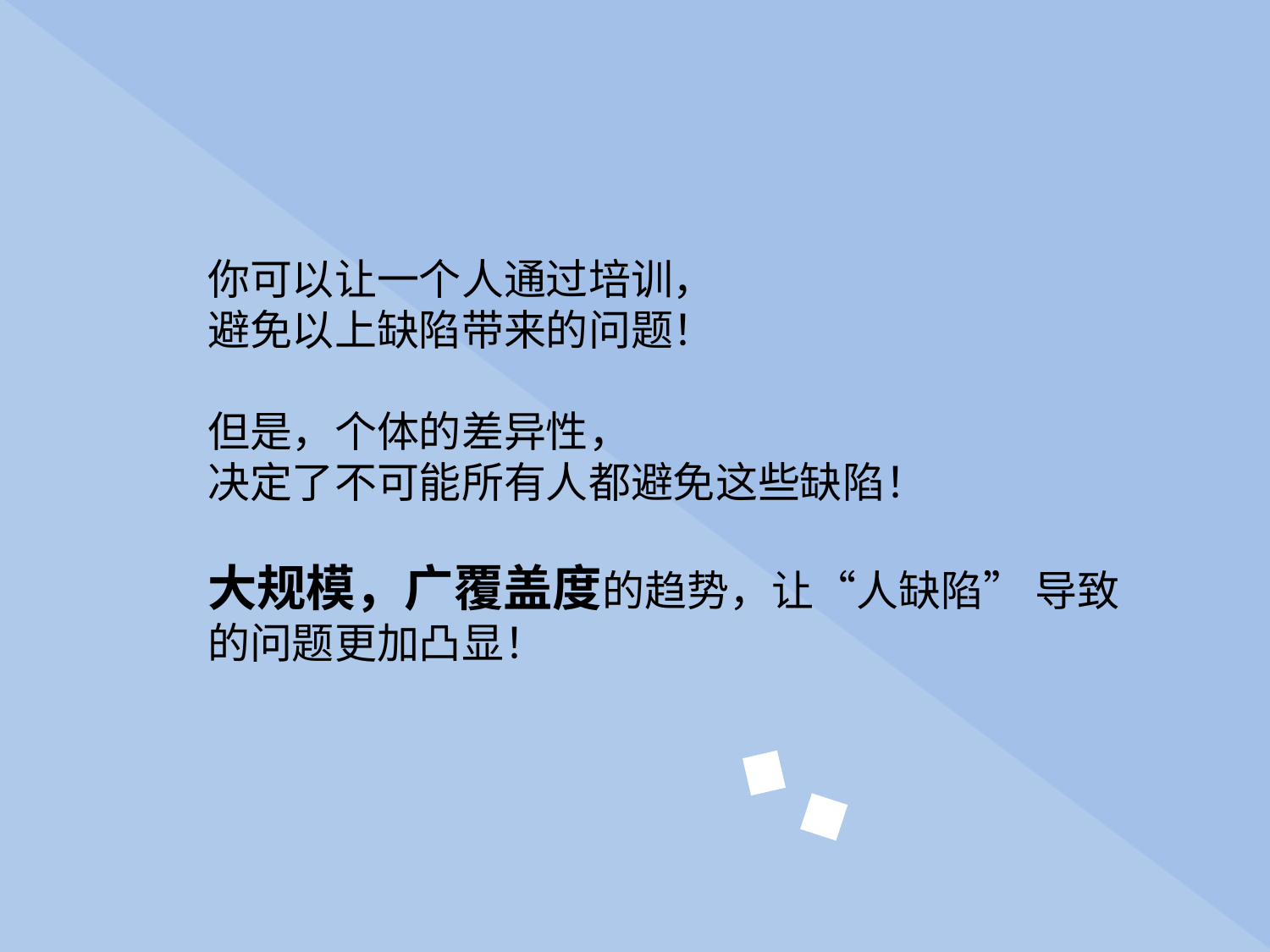

你可以让一个人通过培训，
避免以上缺陷带来的问题！

但是，个体的差异性，
决定了不可能所有人都避免这些缺陷！

大规模，广覆盖度的趋势，让“人缺陷” 导致的问题更加凸显！